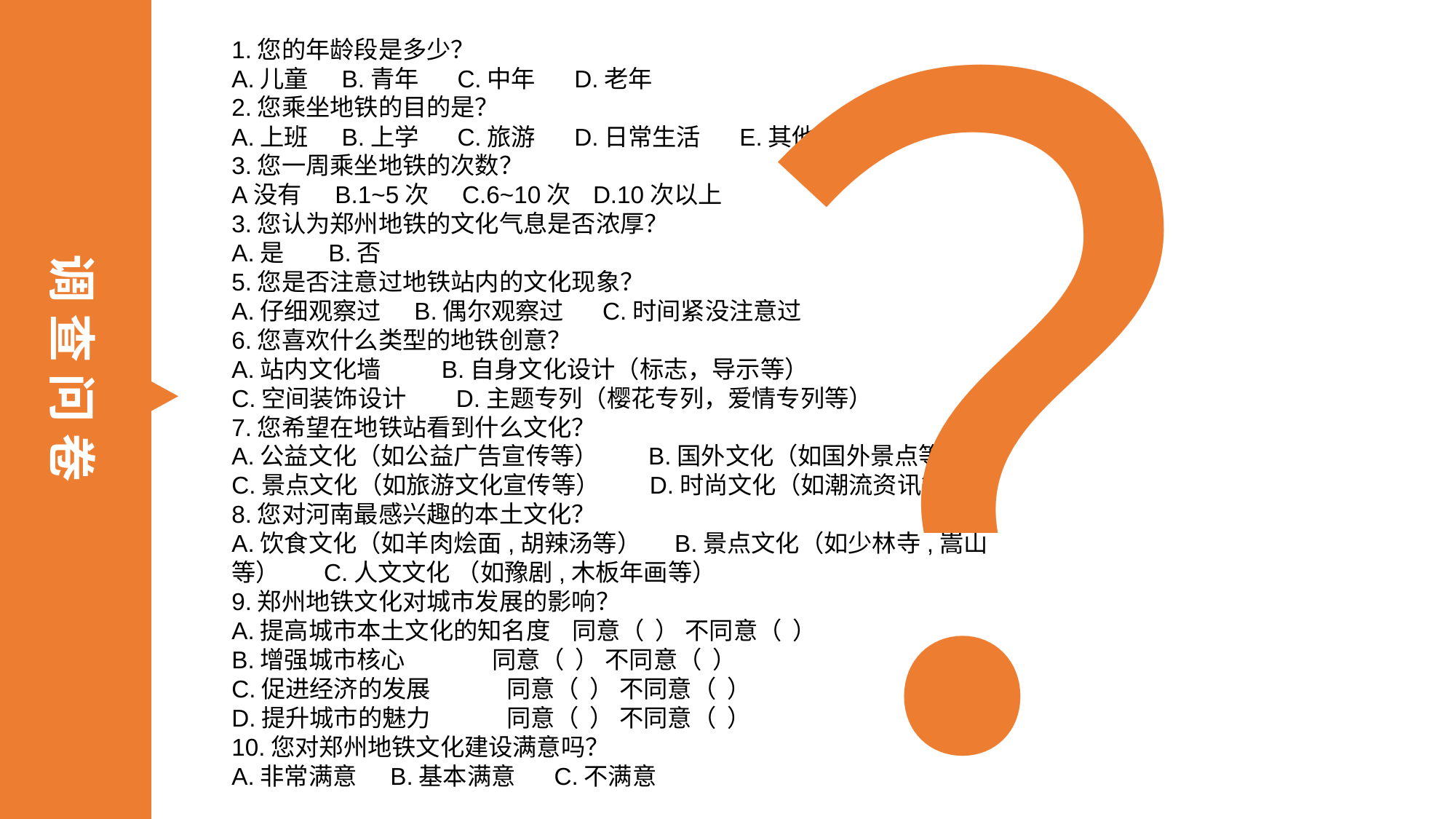

？
1.您的年龄段是多少？
A.儿童     B.青年      C.中年      D.老年
2.您乘坐地铁的目的是？
A.上班     B.上学      C.旅游      D.日常生活      E.其他
3.您一周乘坐地铁的次数？
A没有     B.1~5次     C.6~10次   D.10次以上
3.您认为郑州地铁的文化气息是否浓厚？
A.是       B.否
5.您是否注意过地铁站内的文化现象？
A.仔细观察过     B.偶尔观察过      C.时间紧没注意过
6.您喜欢什么类型的地铁创意？
A.站内文化墙          B.自身文化设计（标志，导示等）
C.空间装饰设计        D.主题专列（樱花专列，爱情专列等）
7.您希望在地铁站看到什么文化？
A.公益文化（如公益广告宣传等）        B.国外文化（如国外景点等）
C.景点文化（如旅游文化宣传等）        D.时尚文化（如潮流资讯等）
8.您对河南最感兴趣的本土文化？
A.饮食文化（如羊肉烩面,胡辣汤等）     B.景点文化（如少林寺,嵩山等）       C.人文文化 （如豫剧,木板年画等）
9.郑州地铁文化对城市发展的影响？
A.提高城市本土文化的知名度    同意（  ） 不同意（  ）
B.增强城市核心                同意（  ） 不同意（  ）
C.促进经济的发展              同意（  ） 不同意（  ）
D.提升城市的魅力              同意（  ） 不同意（  ）
10.您对郑州地铁文化建设满意吗？
A.非常满意     B.基本满意      C.不满意

调 查 问 卷